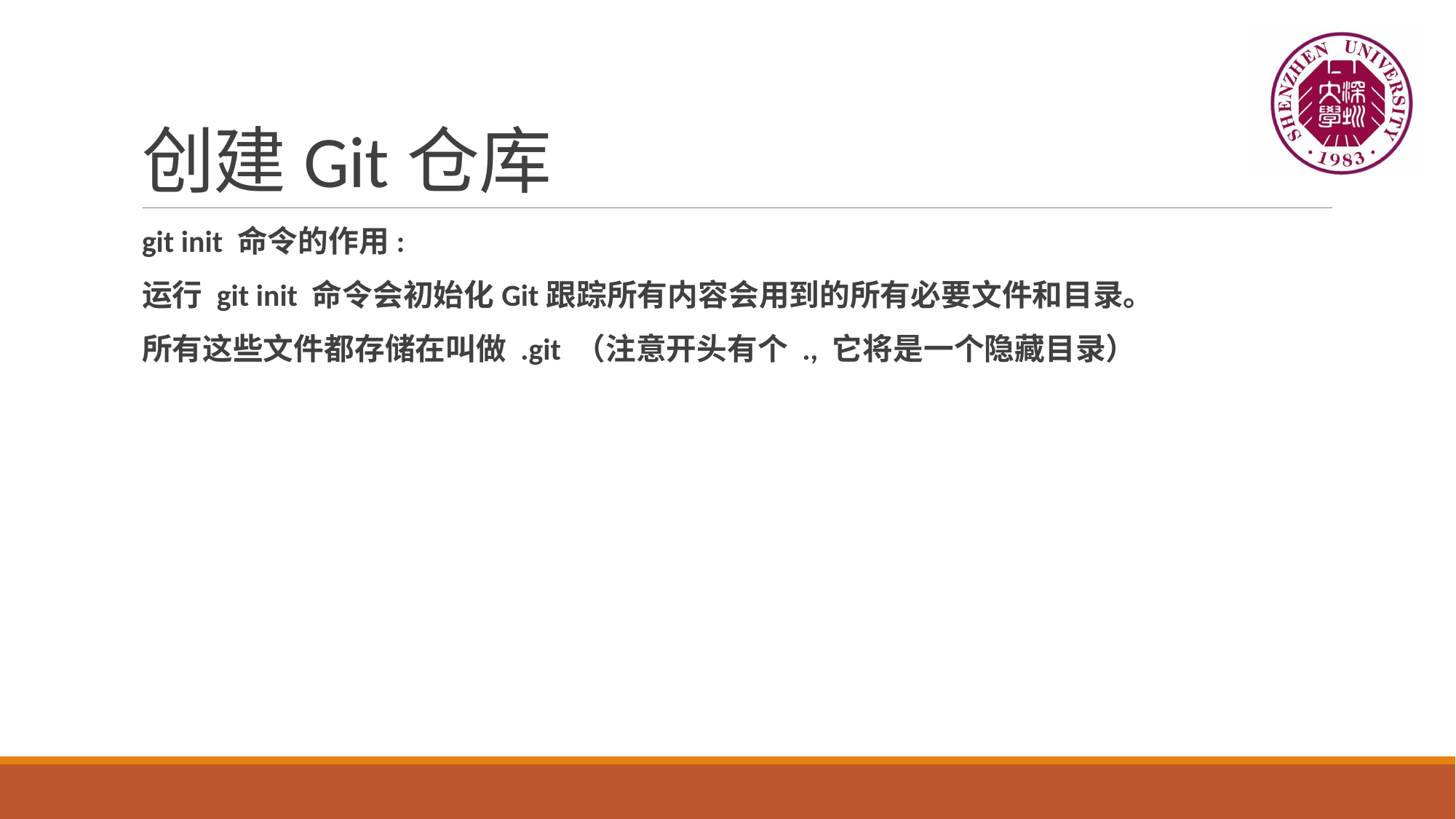

# 创建Git仓库
git init 命令的作用:
运行 git init 命令会初始化Git跟踪所有内容会用到的所有必要文件和目录。
所有这些文件都存储在叫做 .git （注意开头有个 ., 它将是一个隐藏目录）